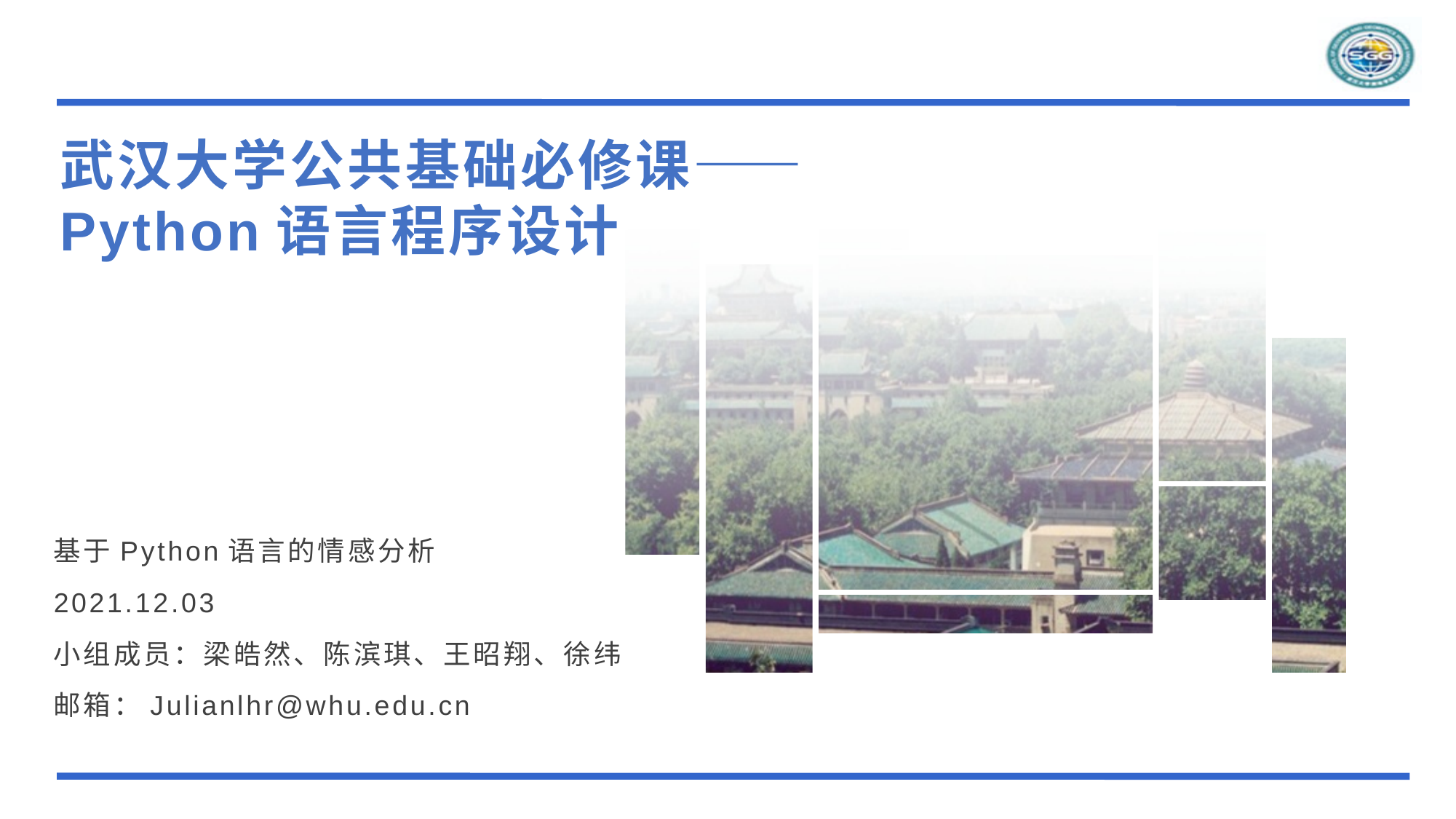

武汉大学公共基础必修课——Python语言程序设计

基于Python语言的情感分析
2021.12.03
小组成员：梁皓然、陈滨琪、王昭翔、徐纬
邮箱：Julianlhr@whu.edu.cn